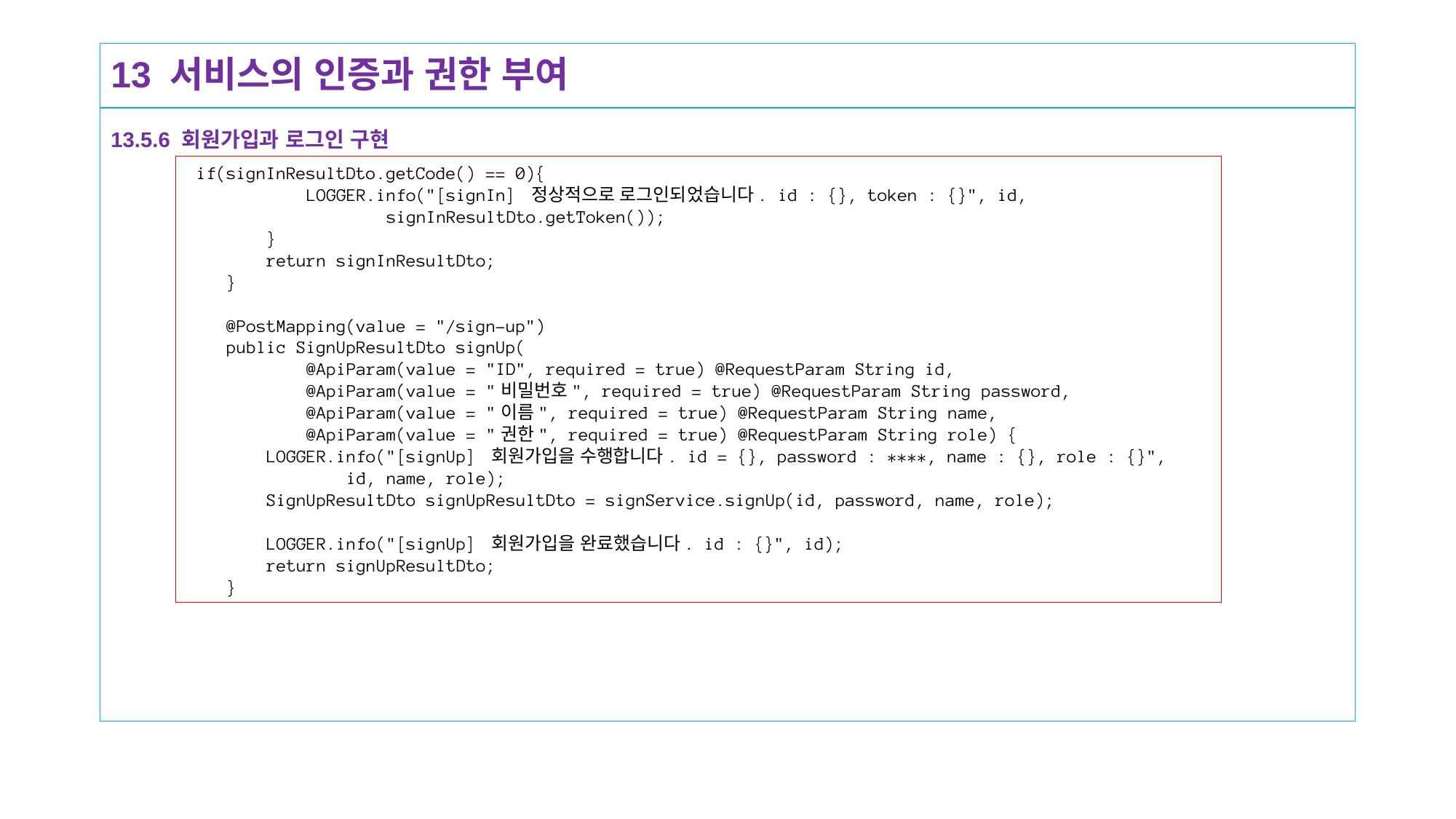

# 13 서비스의 인증과 권한 부여
13.5.6 회원가입과 로그인 구현
 if(signInResultDto.getCode() == 0){
            LOGGER.info("[signIn] 정상적으로 로그인되었습니다. id : {}, token : {}", id,
                    signInResultDto.getToken());
        }
        return signInResultDto;
    }

    @PostMapping(value = "/sign-up")
    public SignUpResultDto signUp(
            @ApiParam(value = "ID", required = true) @RequestParam String id,
            @ApiParam(value = "비밀번호", required = true) @RequestParam String password,
            @ApiParam(value = "이름", required = true) @RequestParam String name,
            @ApiParam(value = "권한", required = true) @RequestParam String role) {
        LOGGER.info("[signUp] 회원가입을 수행합니다. id = {}, password : ****, name : {}, role : {}",
                id, name, role);
        SignUpResultDto signUpResultDto = signService.signUp(id, password, name, role);

        LOGGER.info("[signUp] 회원가입을 완료했습니다. id : {}", id);
        return signUpResultDto;
    }